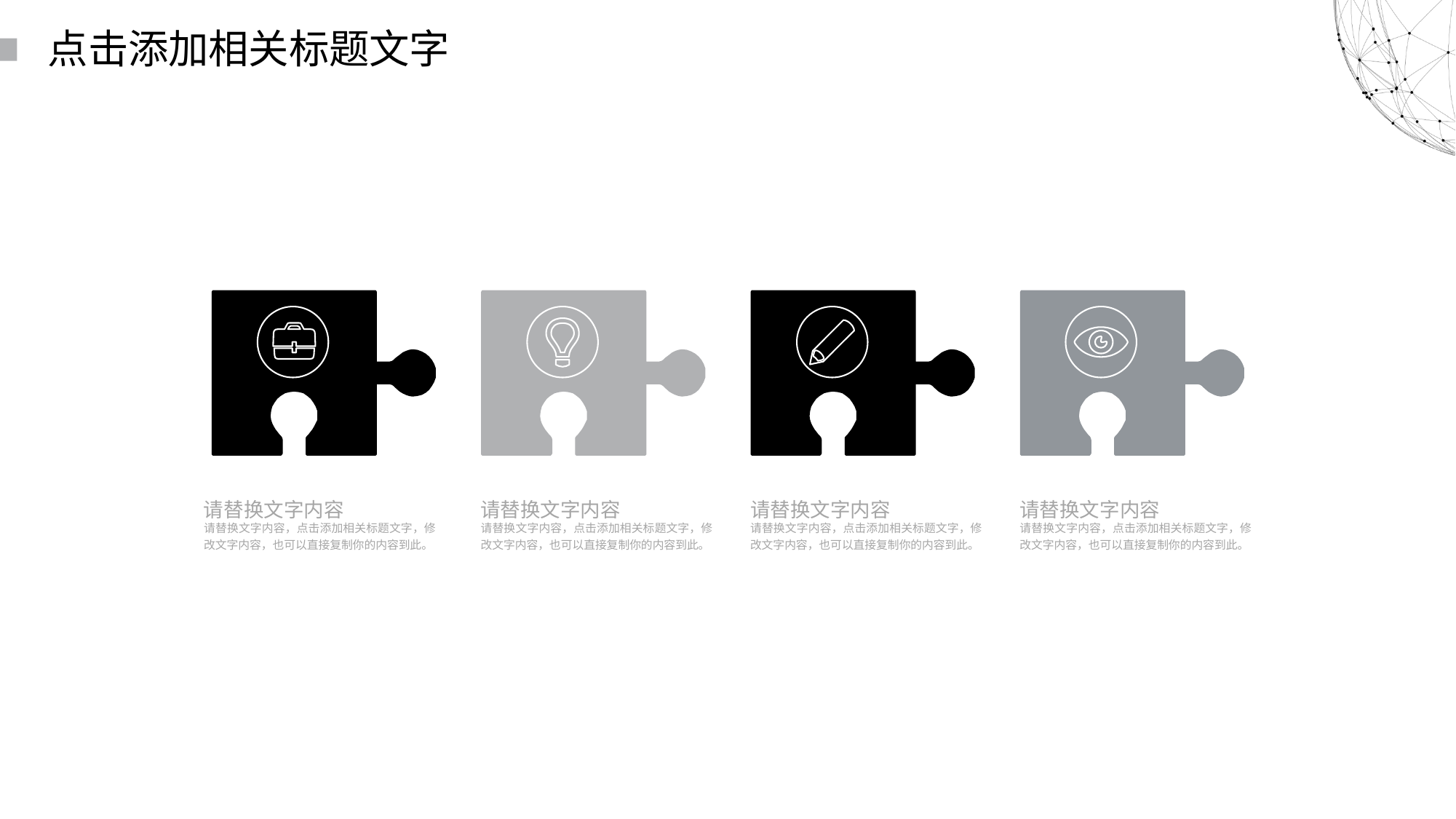

读书派booklist免费出品
禁止任何二次分享、售卖
本人法律专业，请勿以身试法
读书派booklist免费出品
这部分内容不影响PPT播放
尊重原创，请勿以身试法，二次分享或倒卖

读书派booklist免费出品
禁止任何二次分享、售卖
本人法律专业，请勿以身试法
读书派booklist免费出品
这部分内容不影响PPT播放
尊重原创，请勿以身试法，二次分享或倒卖

点击添加相关标题文字

请替换文字内容
请替换文字内容
请替换文字内容
请替换文字内容
请替换文字内容，点击添加相关标题文字，修改文字内容，也可以直接复制你的内容到此。
请替换文字内容，点击添加相关标题文字，修改文字内容，也可以直接复制你的内容到此。
请替换文字内容，点击添加相关标题文字，修改文字内容，也可以直接复制你的内容到此。
请替换文字内容，点击添加相关标题文字，修改文字内容，也可以直接复制你的内容到此。

读书派booklist免费出品
禁止任何二次分享、售卖
本人法律专业，请勿以身试法
读书派booklist免费出品
这部分内容不影响PPT播放
尊重原创，请勿以身试法，二次分享或倒卖

读书派booklist免费出品
禁止任何二次分享、售卖
本人法律专业，请勿以身试法
读书派booklist免费出品
这部分内容不影响PPT播放
尊重原创，请勿以身试法，二次分享或倒卖